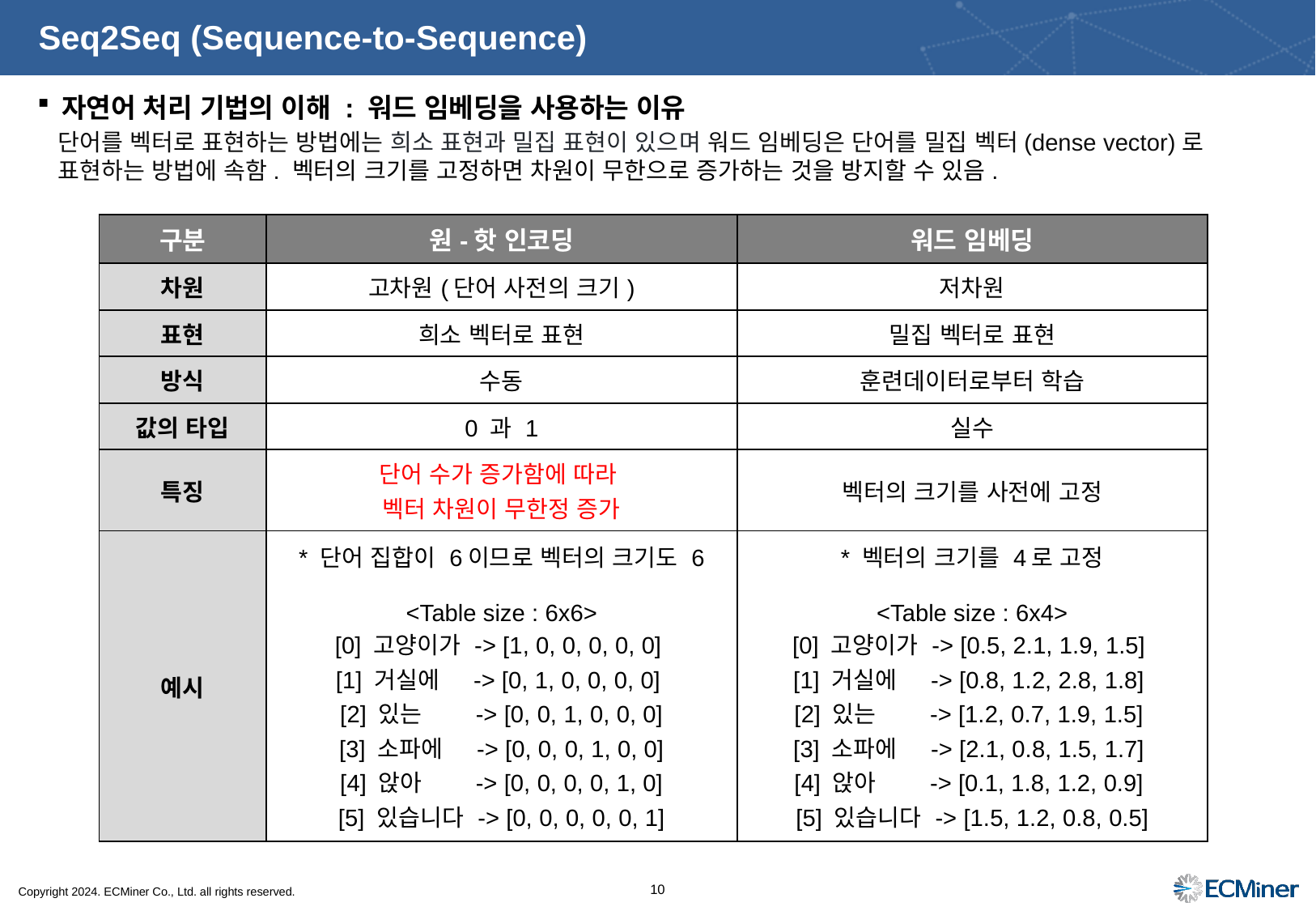

# Seq2Seq (Sequence-to-Sequence)

자연어 처리 기법의 이해 : 워드 임베딩을 사용하는 이유
단어를 벡터로 표현하는 방법에는 희소 표현과 밀집 표현이 있으며 워드 임베딩은 단어를 밀집 벡터(dense vector)로 표현하는 방법에 속함. 벡터의 크기를 고정하면 차원이 무한으로 증가하는 것을 방지할 수 있음.
| 구분 | 원-핫 인코딩 | 워드 임베딩 |
| --- | --- | --- |
| 차원 | 고차원(단어 사전의 크기) | 저차원 |
| 표현 | 희소 벡터로 표현 | 밀집 벡터로 표현 |
| 방식 | 수동 | 훈련데이터로부터 학습 |
| 값의 타입 | 0 과 1 | 실수 |
| 특징 | 단어 수가 증가함에 따라 벡터 차원이 무한정 증가 | 벡터의 크기를 사전에 고정 |
| 예시 | \* 단어 집합이 6이므로 벡터의 크기도 6 <Table size : 6x6> [0] 고양이가 -> [1, 0, 0, 0, 0, 0] [1] 거실에 -> [0, 1, 0, 0, 0, 0] [2] 있는 -> [0, 0, 1, 0, 0, 0] [3] 소파에 -> [0, 0, 0, 1, 0, 0] [4] 앉아 -> [0, 0, 0, 0, 1, 0] [5] 있습니다 -> [0, 0, 0, 0, 0, 1] | \* 벡터의 크기를 4로 고정 <Table size : 6x4> [0] 고양이가 -> [0.5, 2.1, 1.9, 1.5] [1] 거실에 -> [0.8, 1.2, 2.8, 1.8] [2] 있는 -> [1.2, 0.7, 1.9, 1.5] [3] 소파에 -> [2.1, 0.8, 1.5, 1.7] [4] 앉아 -> [0.1, 1.8, 1.2, 0.9] [5] 있습니다 -> [1.5, 1.2, 0.8, 0.5] |